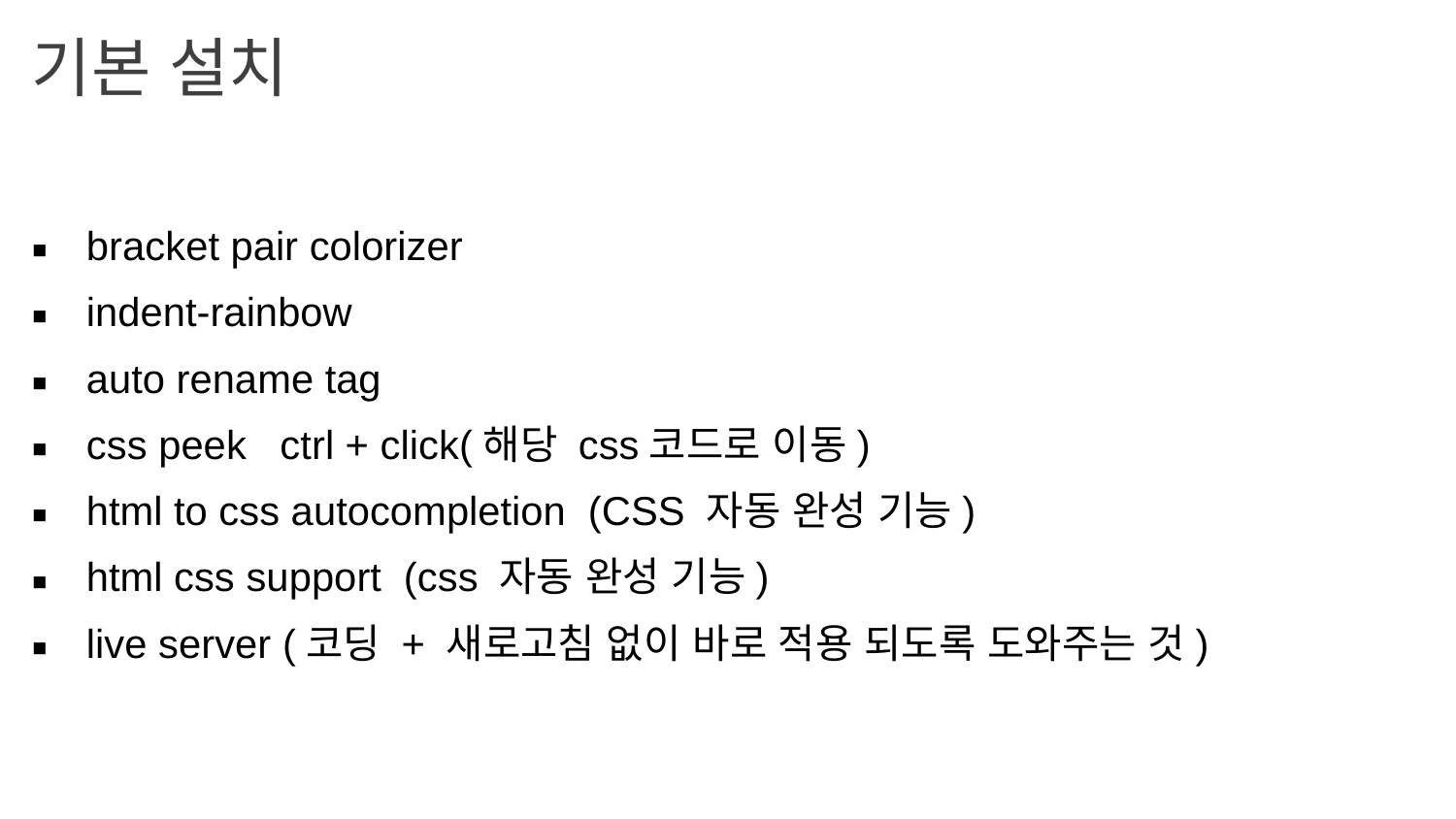

기본 설치
bracket pair colorizer
indent-rainbow
auto rename tag
css peek   ctrl + click(해당 css코드로 이동)
html to css autocompletion  (CSS 자동 완성 기능)
html css support  (css 자동 완성 기능)
live server (코딩 + 새로고침 없이 바로 적용 되도록 도와주는 것)